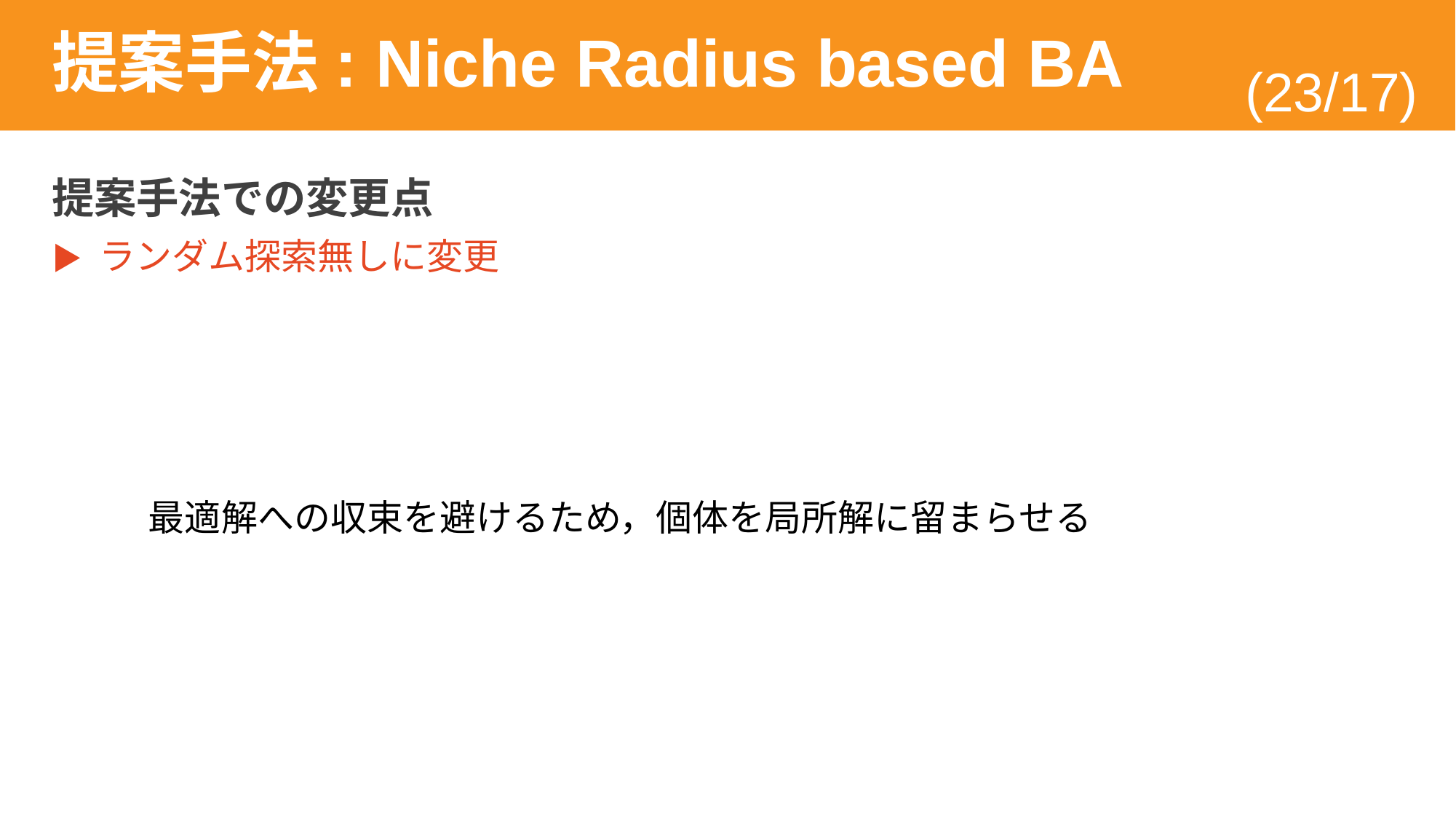

# 提案手法: Niche Radius based BA
(23/17)
提案手法での変更点
▶ ランダム探索無しに変更
最適解への収束を避けるため，個体を局所解に留まらせる